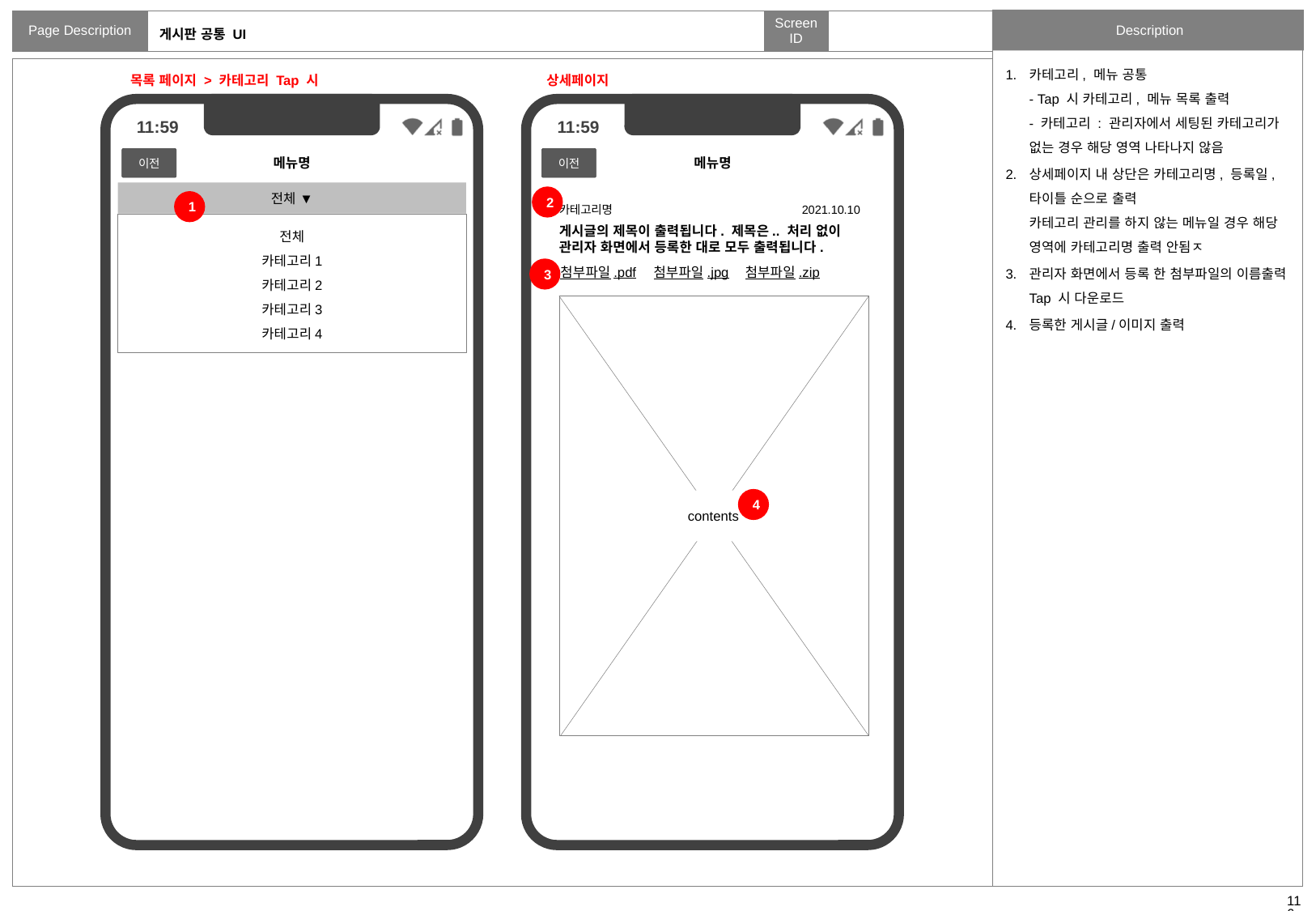

# 게시판 공통 UI

카테고리, 메뉴 공통
- Tap 시 카테고리, 메뉴 목록 출력
- 카테고리 : 관리자에서 세팅된 카테고리가 없는 경우 해당 영역 나타나지 않음
상세페이지 내 상단은 카테고리명, 등록일, 타이틀 순으로 출력
카테고리 관리를 하지 않는 메뉴일 경우 해당 영역에 카테고리명 출력 안됨ㅈ
관리자 화면에서 등록 한 첨부파일의 이름출력
Tap 시 다운로드
등록한 게시글/이미지 출력
목록 페이지 > 카테고리 Tap 시
상세페이지
이전
이전
메뉴명
메뉴명
전체 ▼
2
1
카테고리명		2021.10.10
전체
카테고리1
카테고리2
카테고리3
카테고리4
게시글의 제목이 출력됩니다. 제목은.. 처리 없이 관리자 화면에서 등록한 대로 모두 출력됩니다.
첨부파일.pdf
첨부파일.jpg
첨부파일.zip
3

4
contents